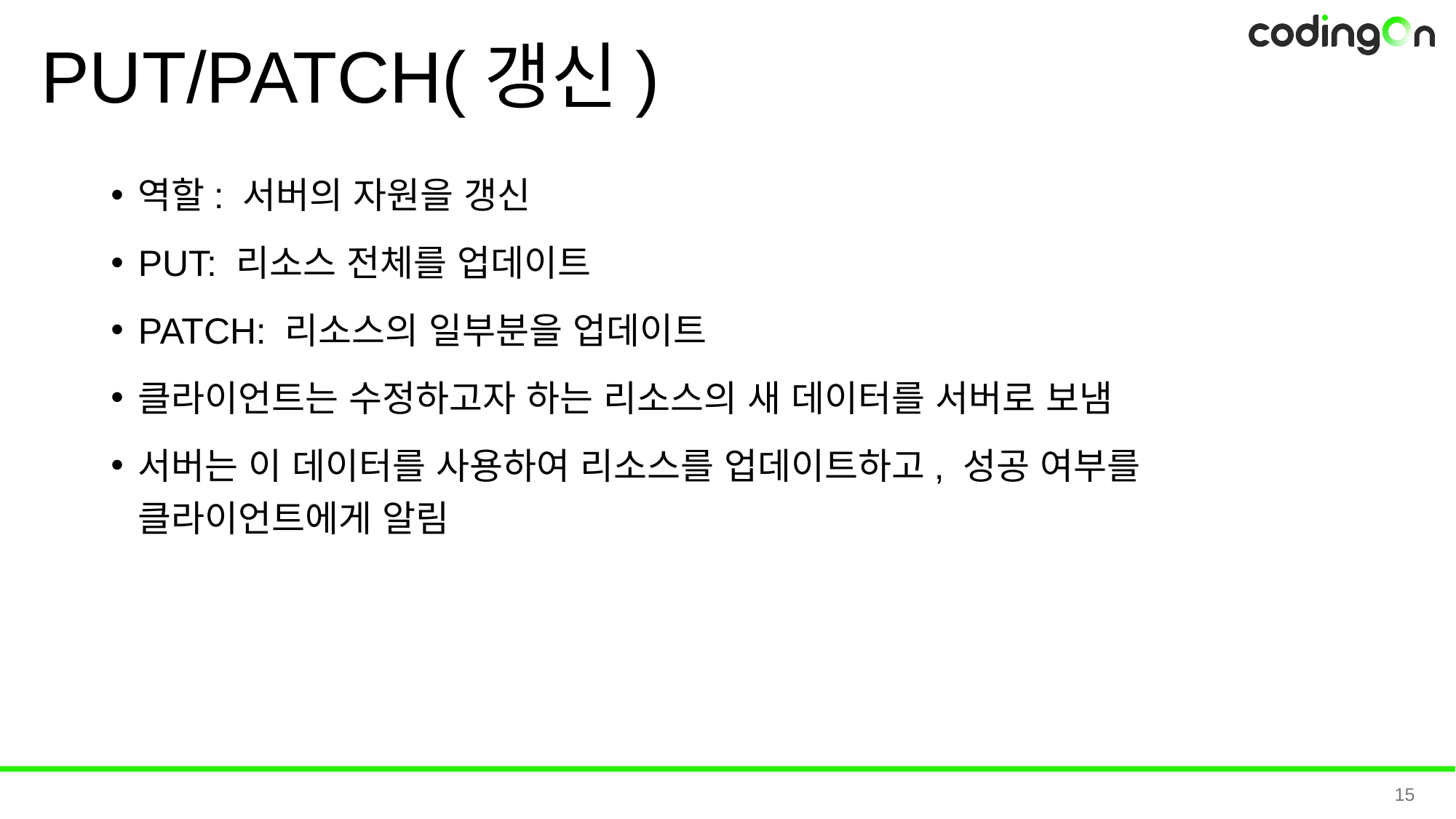

# PUT/PATCH(갱신)
역할: 서버의 자원을 갱신
PUT: 리소스 전체를 업데이트
PATCH: 리소스의 일부분을 업데이트
클라이언트는 수정하고자 하는 리소스의 새 데이터를 서버로 보냄
서버는 이 데이터를 사용하여 리소스를 업데이트하고, 성공 여부를 클라이언트에게 알림

15